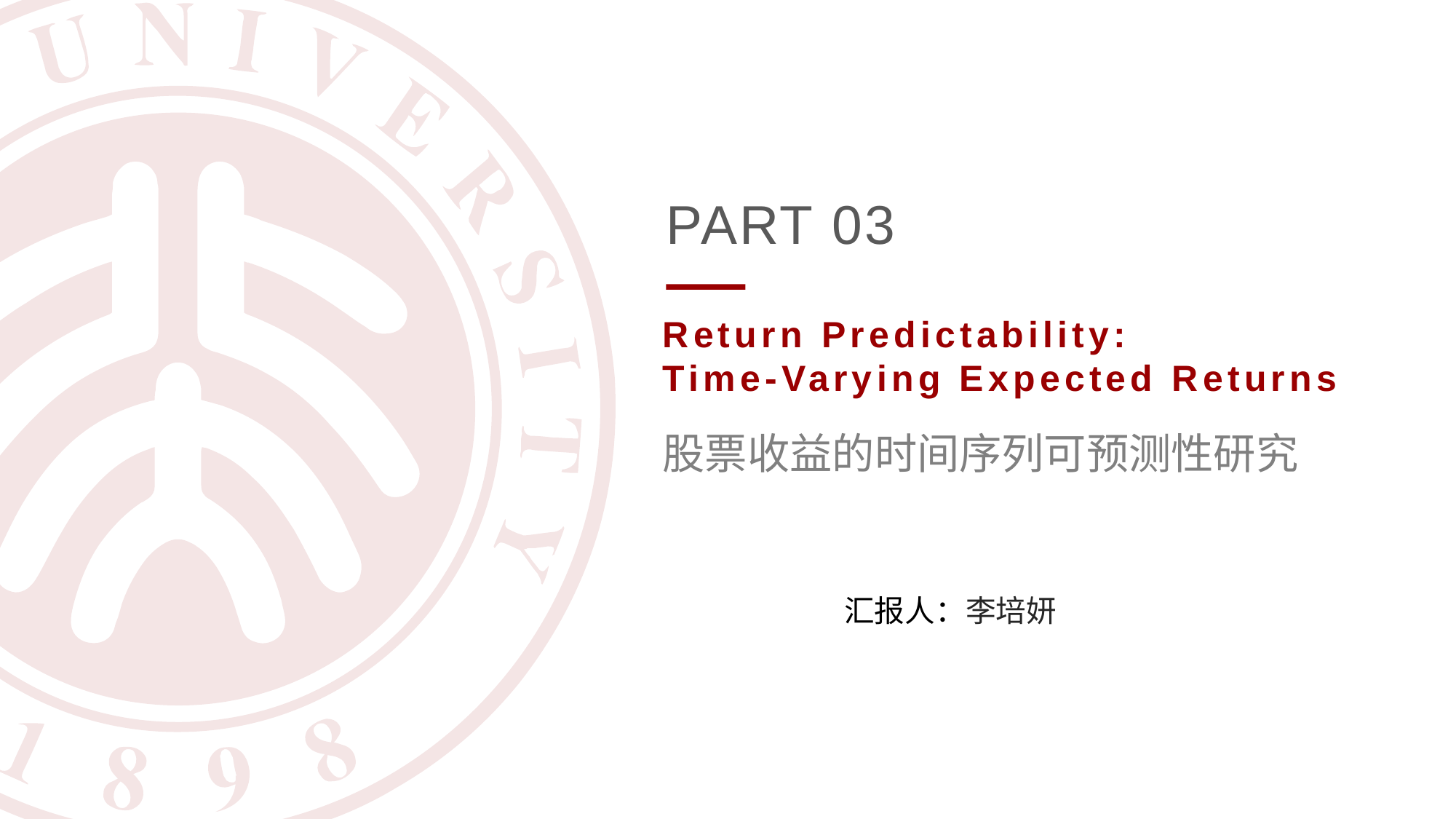

PART 03

Return Predictability:
Time-Varying Expected Returns
股票收益的时间序列可预测性研究
汇报人：李培妍